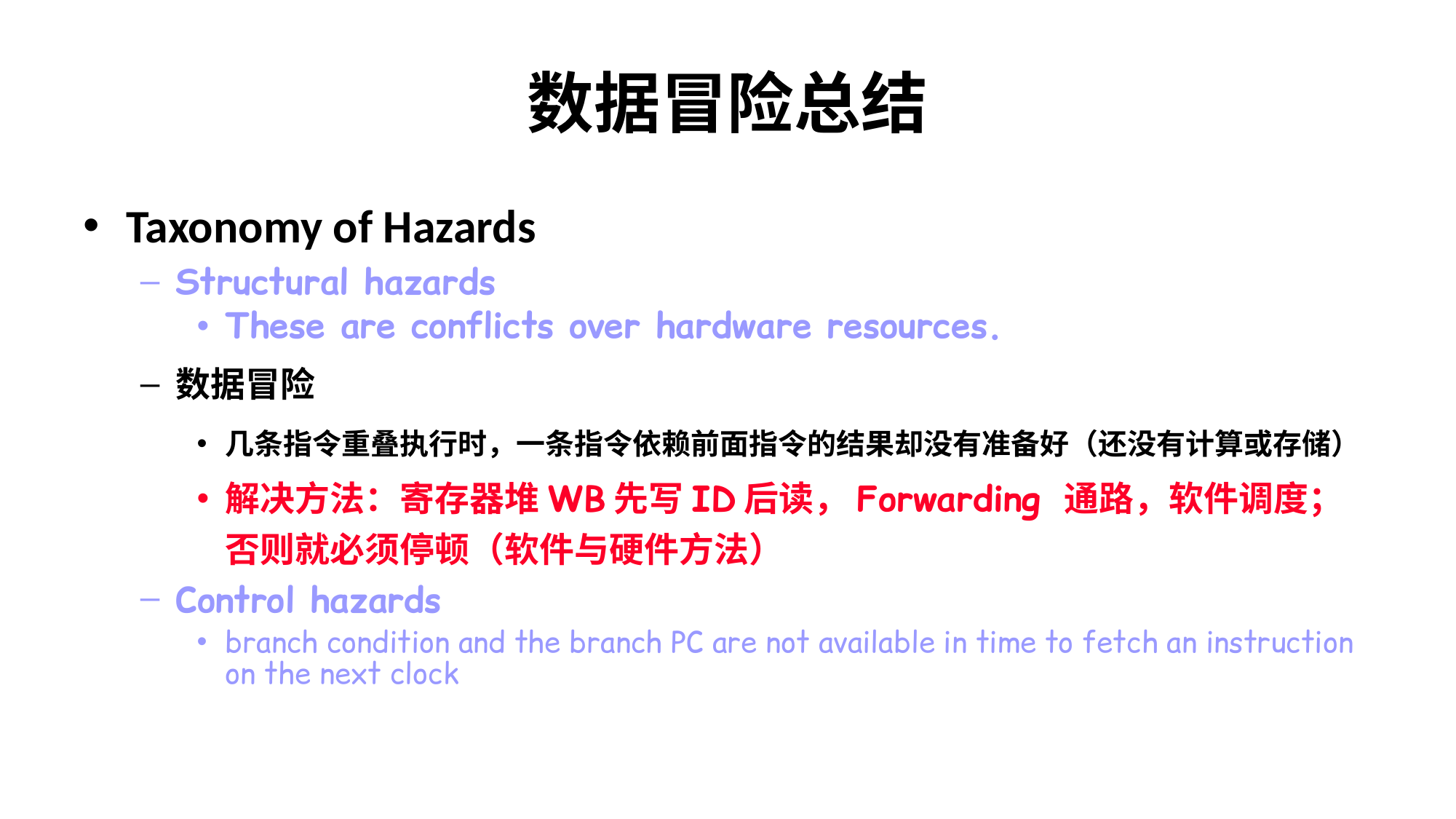

# 数据冒险总结
Taxonomy of Hazards
Structural hazards
These are conflicts over hardware resources.
数据冒险
几条指令重叠执行时，一条指令依赖前面指令的结果却没有准备好（还没有计算或存储）
解决方法：寄存器堆WB先写ID后读，Forwarding 通路，软件调度；否则就必须停顿（软件与硬件方法）
Control hazards
branch condition and the branch PC are not available in time to fetch an instruction on the next clock

193